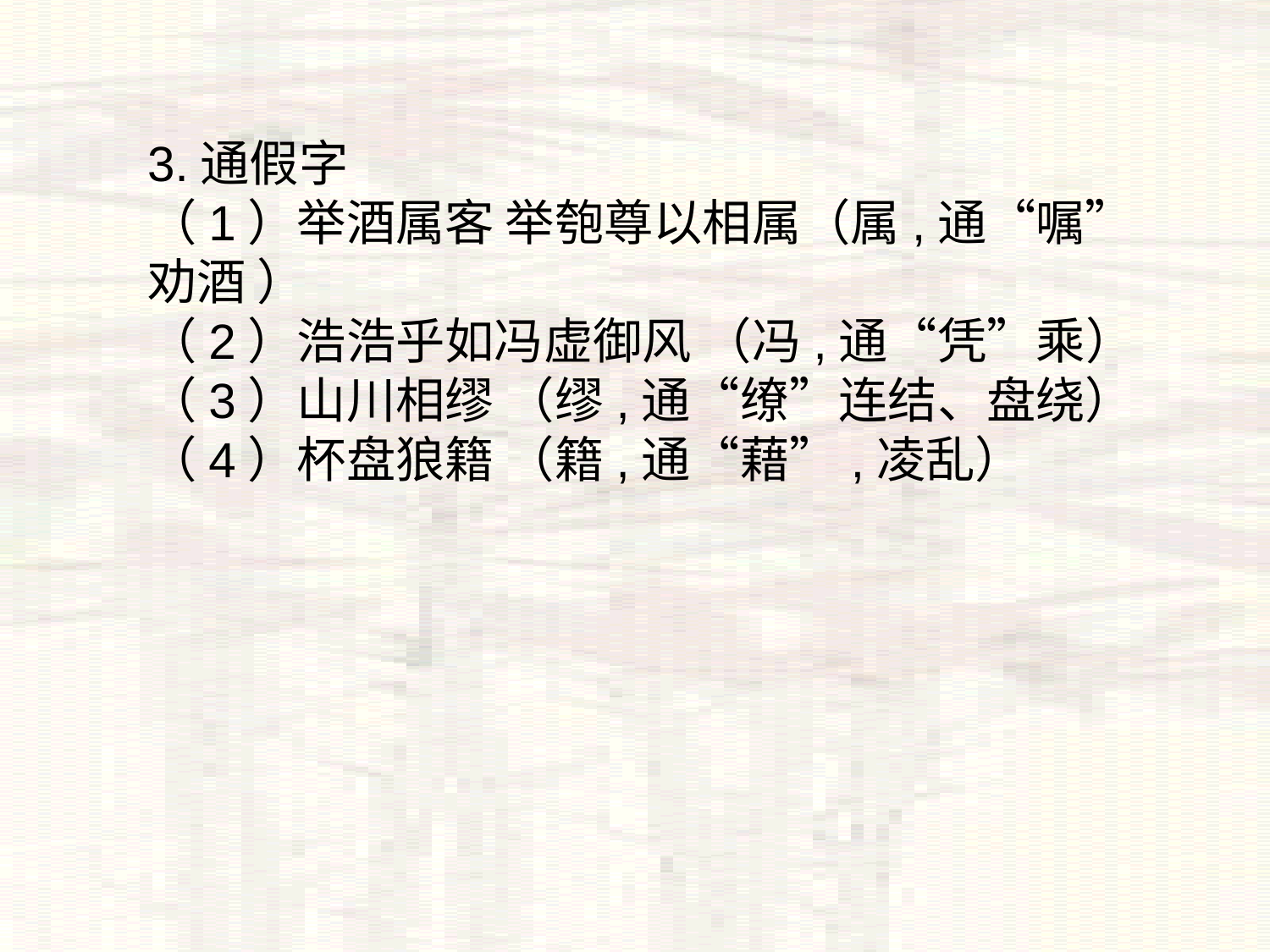

3.通假字
（1）举酒属客 举匏尊以相属（属,通“嘱”劝酒 ）
（2）浩浩乎如冯虚御风 （冯,通“凭”乘）
（3）山川相缪 （缪,通“缭”连结、盘绕）
（4）杯盘狼籍 （籍,通“藉”,凌乱）